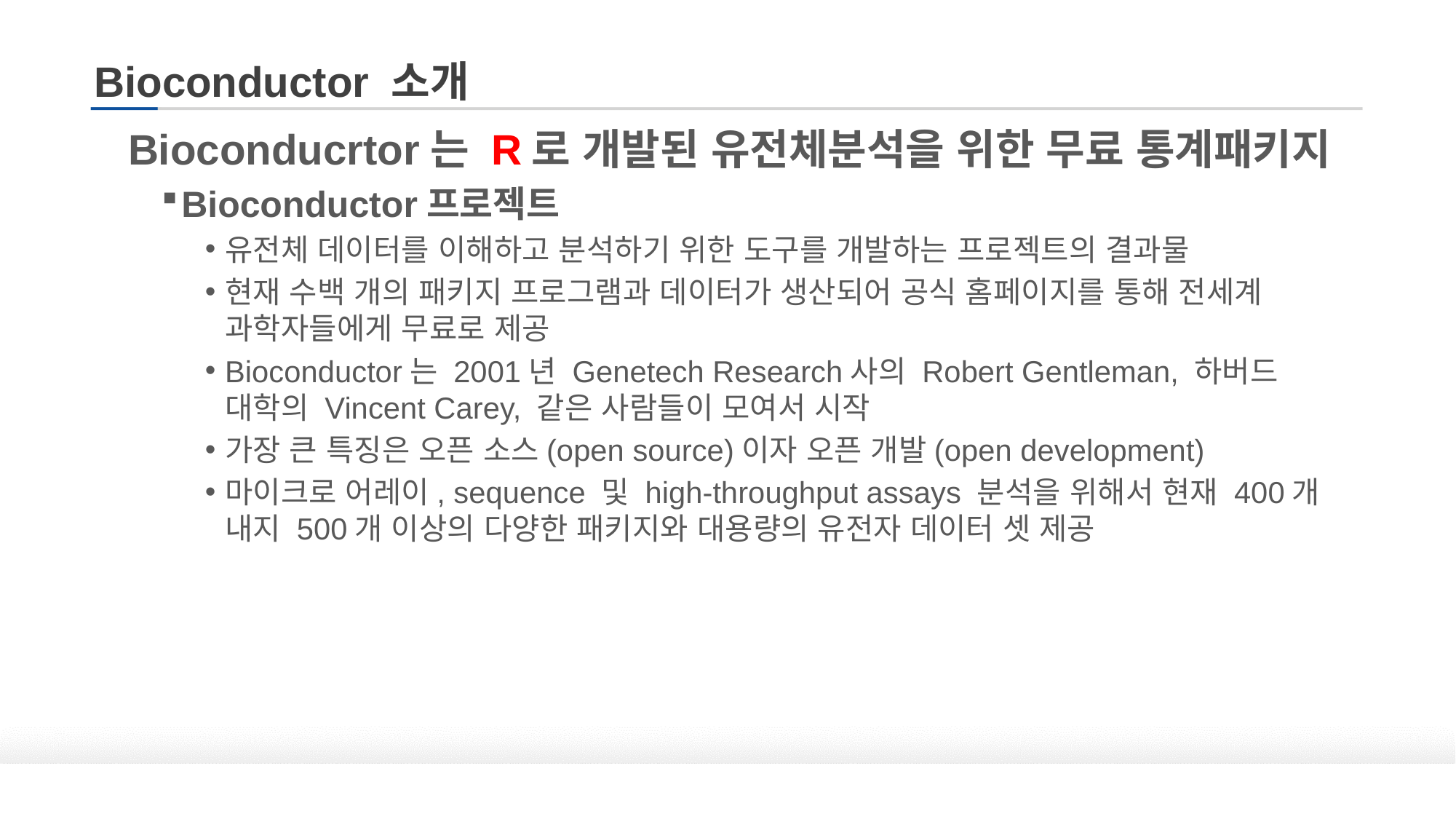

# Bioconductor 소개
Bioconducrtor는 R로 개발된 유전체분석을 위한 무료 통계패키지
Bioconductor프로젝트
유전체 데이터를 이해하고 분석하기 위한 도구를 개발하는 프로젝트의 결과물
현재 수백 개의 패키지 프로그램과 데이터가 생산되어 공식 홈페이지를 통해 전세계 과학자들에게 무료로 제공
Bioconductor는 2001년 Genetech Research사의 Robert Gentleman, 하버드 대학의 Vincent Carey, 같은 사람들이 모여서 시작
가장 큰 특징은 오픈 소스(open source)이자 오픈 개발(open development)
마이크로 어레이, sequence 및 high-throughput assays 분석을 위해서 현재 400개 내지 500개 이상의 다양한 패키지와 대용량의 유전자 데이터 셋 제공